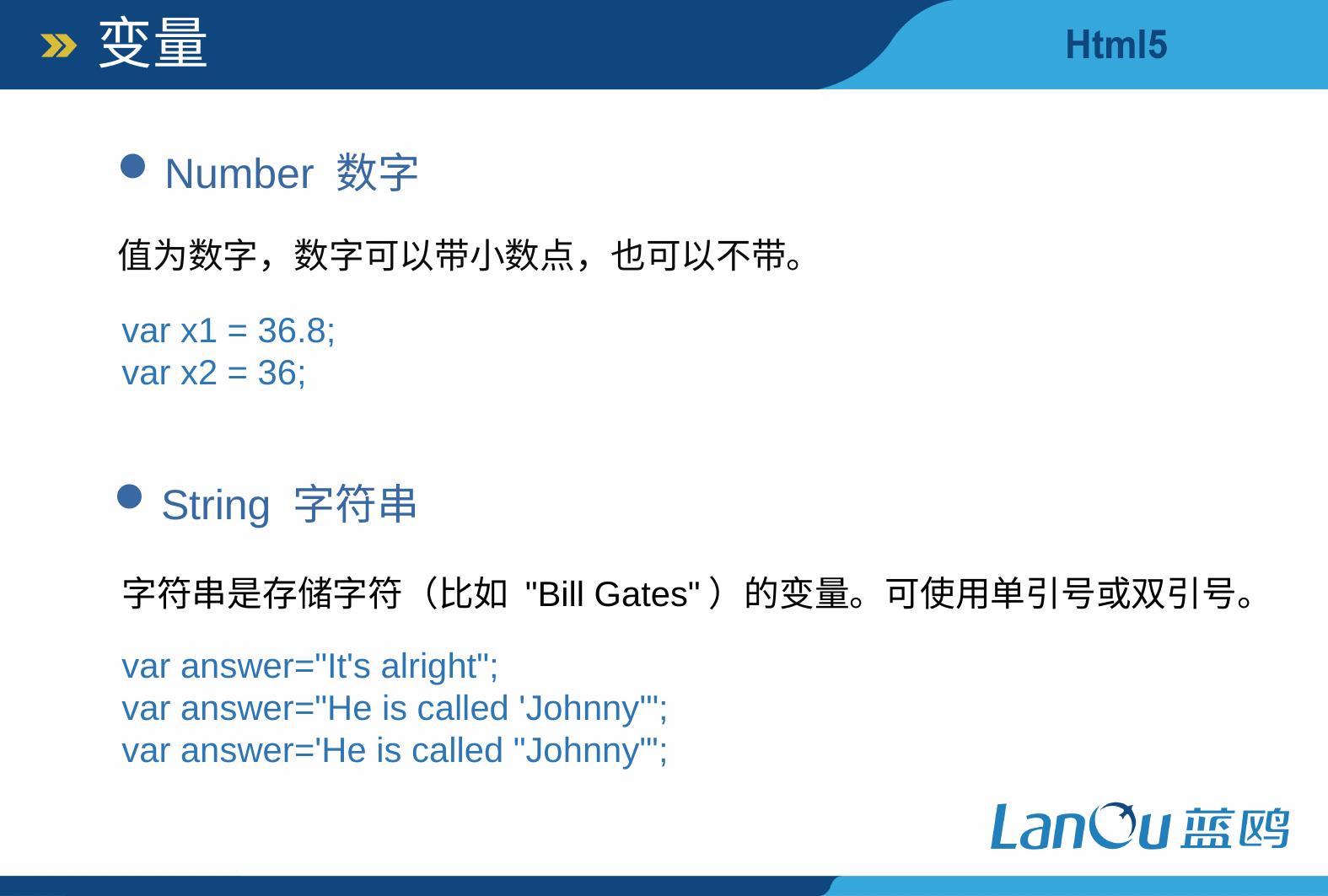

变量
Number 数字
值为数字，数字可以带小数点，也可以不带。
var x1 = 36.8;
var x2 = 36;
String 字符串
字符串是存储字符（比如 "Bill Gates"）的变量。可使用单引号或双引号。
var answer="It's alright";
var answer="He is called 'Johnny'";
var answer='He is called "Johnny"';